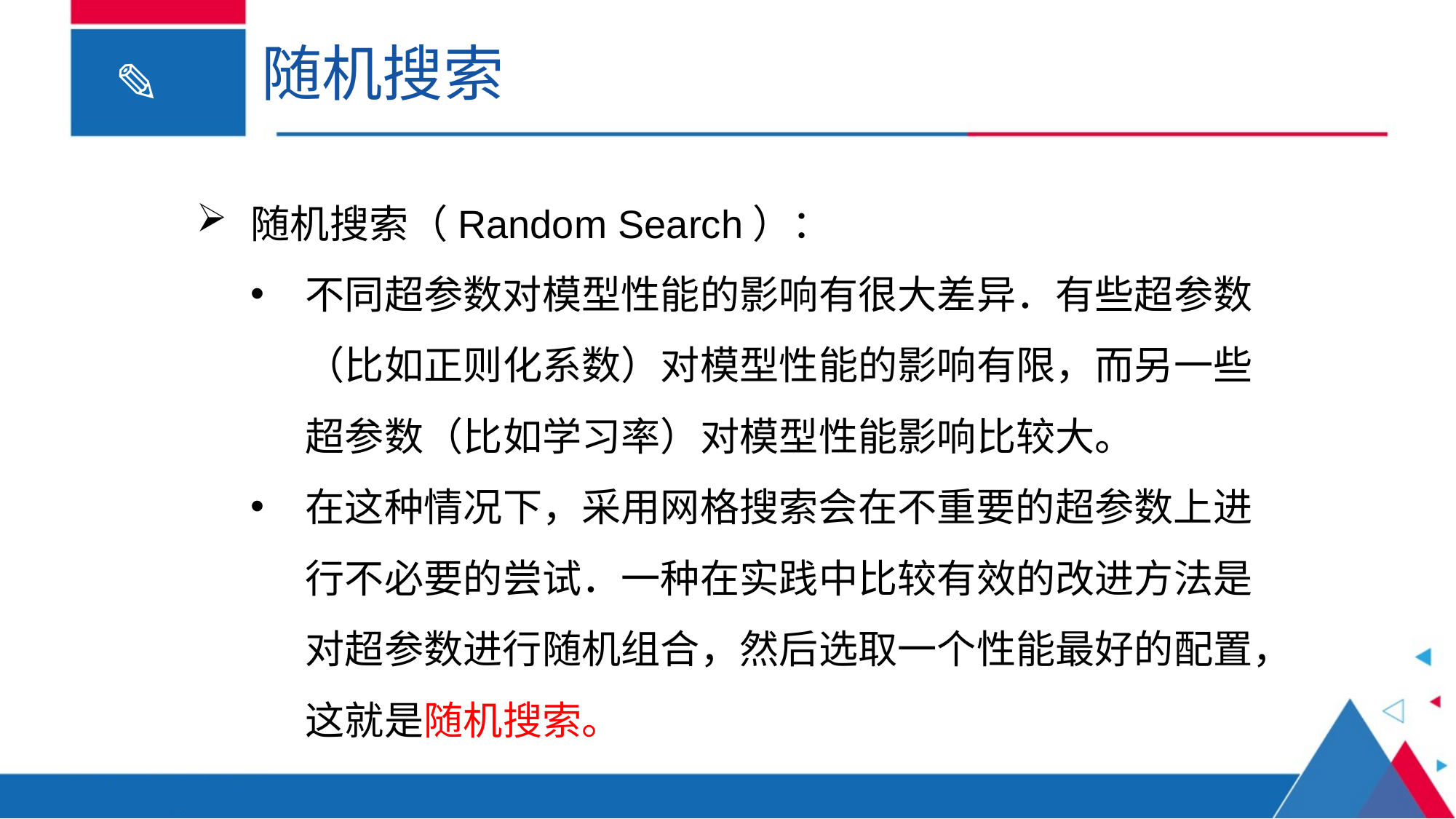

# 随机搜索
随机搜索（Random Search）：
不同超参数对模型性能的影响有很大差异．有些超参数（比如正则化系数）对模型性能的影响有限，而另一些超参数（比如学习率）对模型性能影响比较大。
在这种情况下，采用网格搜索会在不重要的超参数上进行不必要的尝试．一种在实践中比较有效的改进方法是对超参数进行随机组合，然后选取一个性能最好的配置，这就是随机搜索。